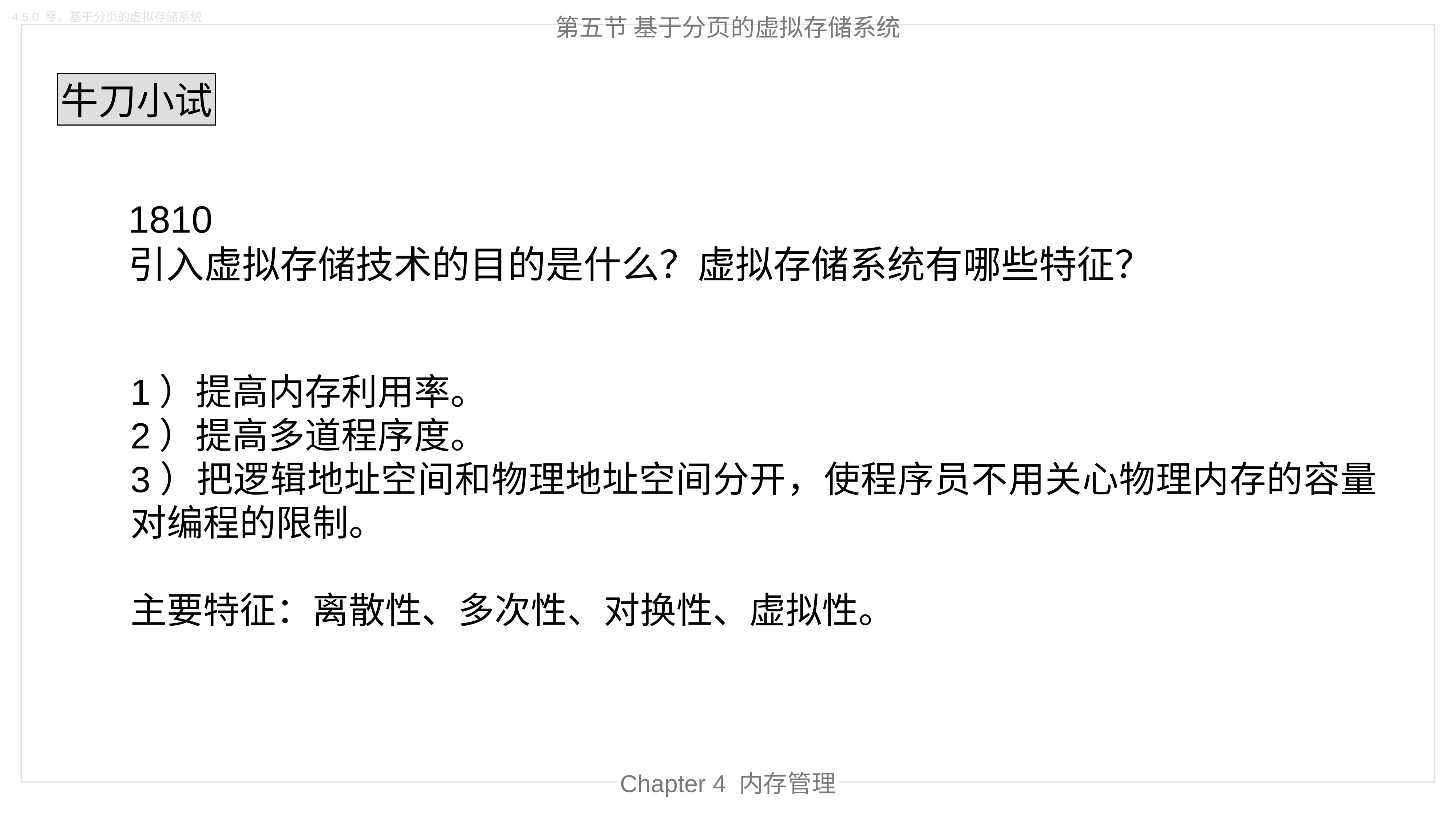

4.5.0 零、基于分页的虚拟存储系统
第五节 基于分页的虚拟存储系统

牛刀小试
1810
引入虚拟存储技术的目的是什么？虚拟存储系统有哪些特征？
1）提高内存利用率。
2）提高多道程序度。
3）把逻辑地址空间和物理地址空间分开，使程序员不用关心物理内存的容量对编程的限制。

主要特征：离散性、多次性、对换性、虚拟性。
Chapter 4 内存管理